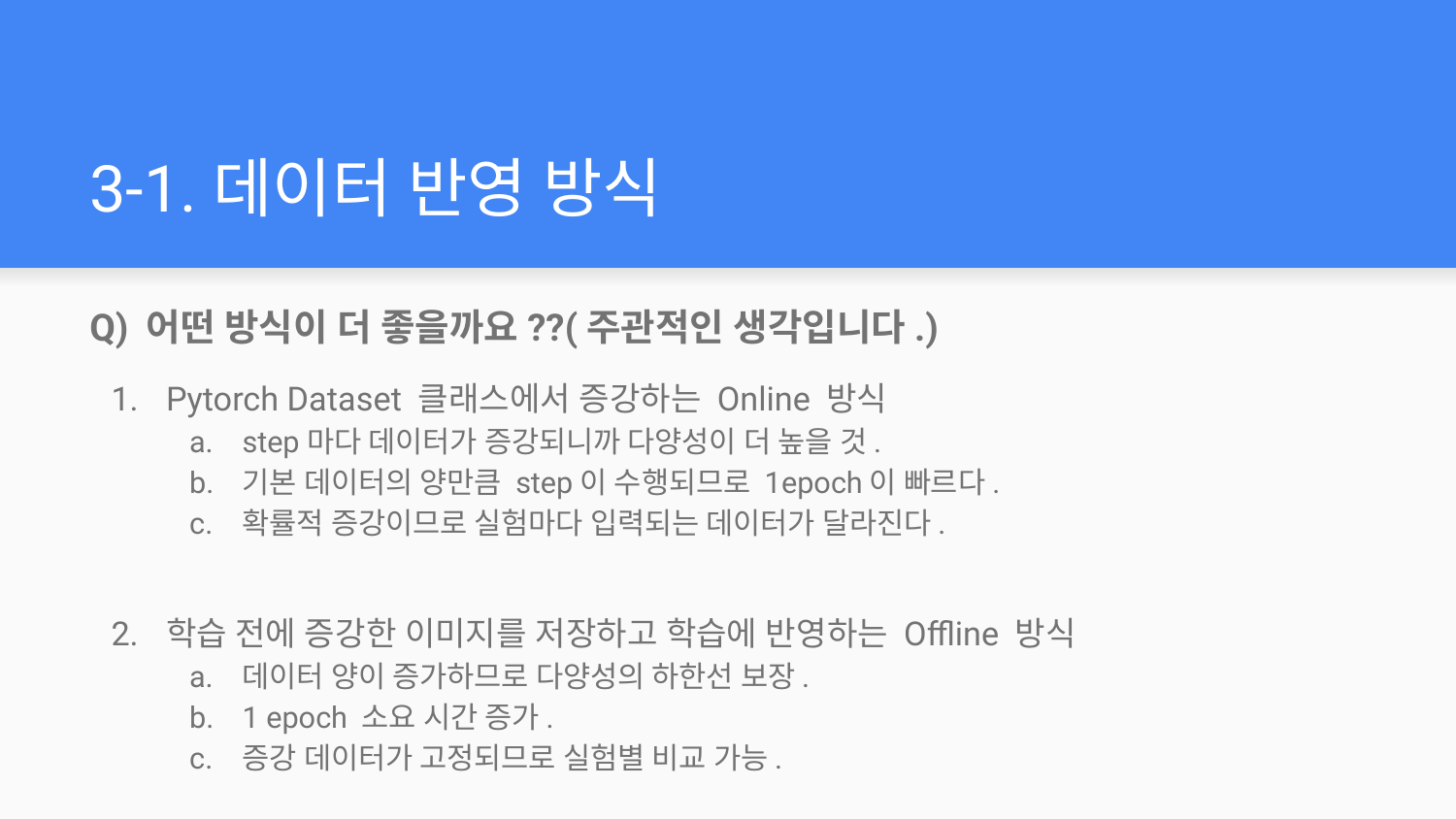

# 3-1.데이터 반영 방식
Q) 어떤 방식이 더 좋을까요??(주관적인 생각입니다.)
Pytorch Dataset 클래스에서 증강하는 Online 방식
step마다 데이터가 증강되니까 다양성이 더 높을 것.
기본 데이터의 양만큼 step이 수행되므로 1epoch이 빠르다.
확률적 증강이므로 실험마다 입력되는 데이터가 달라진다.

학습 전에 증강한 이미지를 저장하고 학습에 반영하는 Offline 방식
데이터 양이 증가하므로 다양성의 하한선 보장.
1 epoch 소요 시간 증가.
증강 데이터가 고정되므로 실험별 비교 가능.